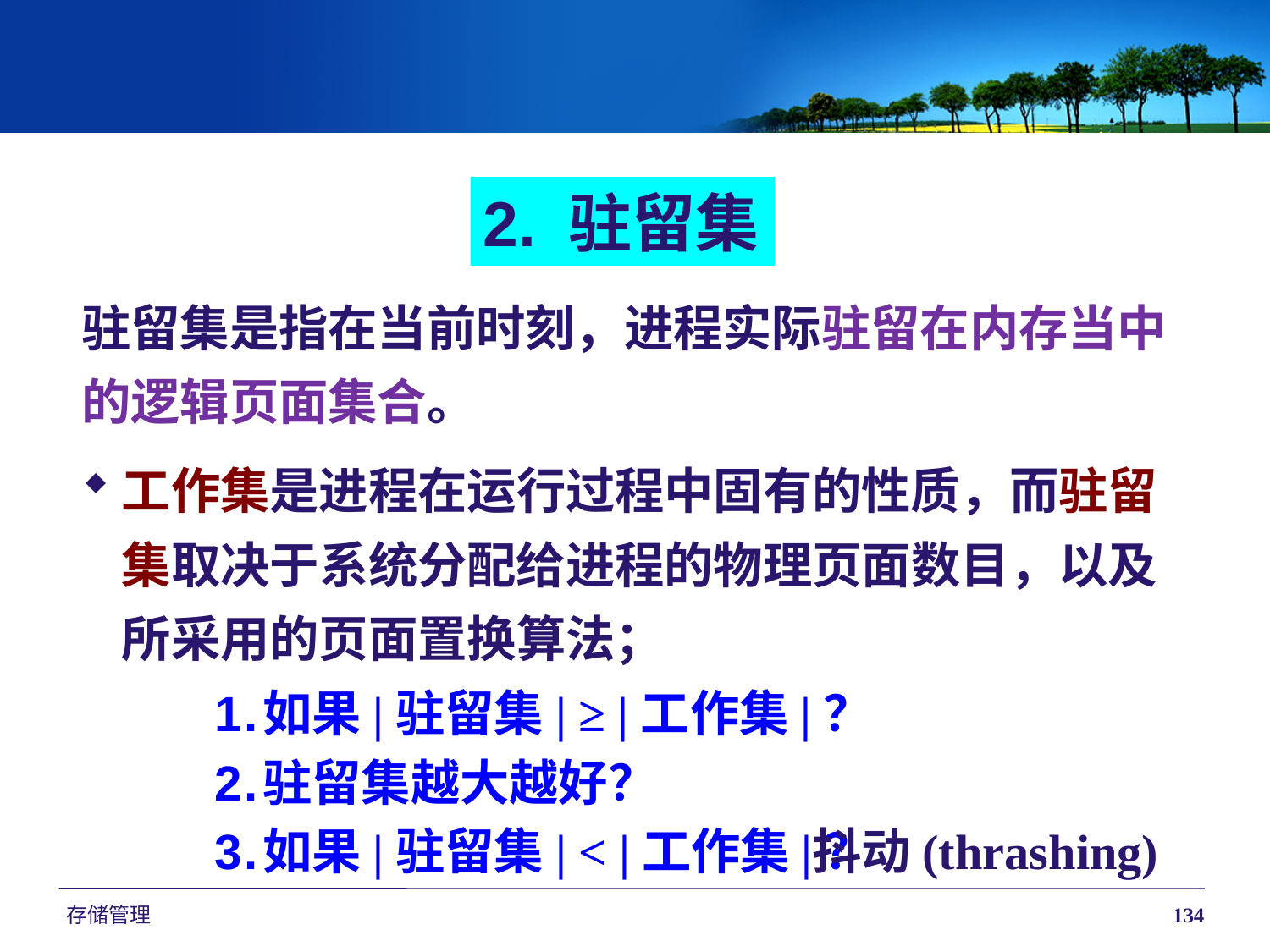

2. 驻留集
驻留集是指在当前时刻，进程实际驻留在内存当中
的逻辑页面集合。
工作集是进程在运行过程中固有的性质，而驻留集取决于系统分配给进程的物理页面数目，以及所采用的页面置换算法；
如果|驻留集| ≥ |工作集|？
驻留集越大越好？
如果|驻留集| < |工作集|？
抖动(thrashing)
存储管理
134